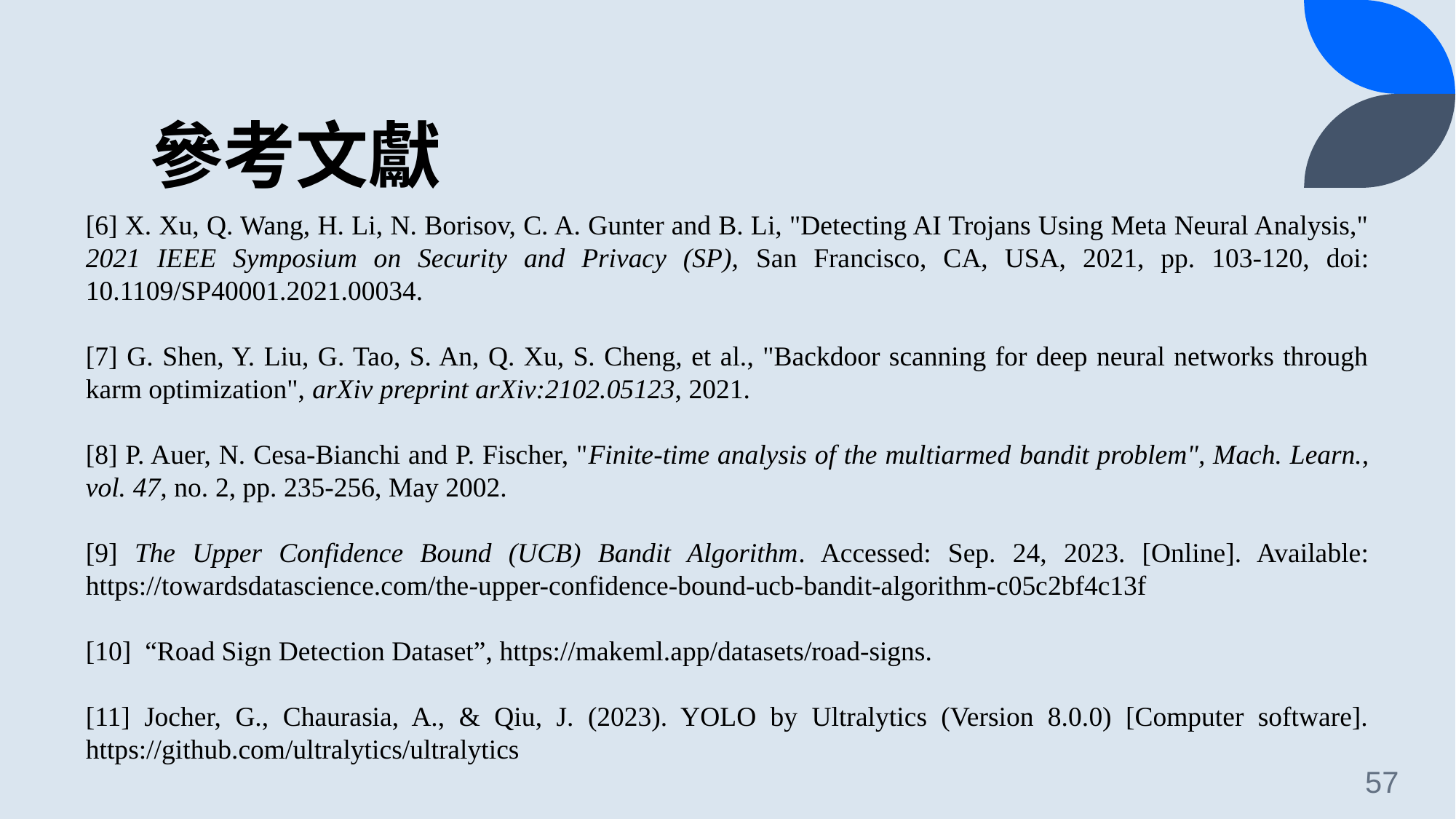

# 參考文獻
[6] X. Xu, Q. Wang, H. Li, N. Borisov, C. A. Gunter and B. Li, "Detecting AI Trojans Using Meta Neural Analysis," 2021 IEEE Symposium on Security and Privacy (SP), San Francisco, CA, USA, 2021, pp. 103-120, doi: 10.1109/SP40001.2021.00034.

[7] G. Shen, Y. Liu, G. Tao, S. An, Q. Xu, S. Cheng, et al., "Backdoor scanning for deep neural networks through karm optimization", arXiv preprint arXiv:2102.05123, 2021.

[8] P. Auer, N. Cesa-Bianchi and P. Fischer, "Finite-time analysis of the multiarmed bandit problem", Mach. Learn., vol. 47, no. 2, pp. 235-256, May 2002.

[9] The Upper Confidence Bound (UCB) Bandit Algorithm. Accessed: Sep. 24, 2023. [Online]. Available: https://towardsdatascience.com/the-upper-confidence-bound-ucb-bandit-algorithm-c05c2bf4c13f

[10]  “Road Sign Detection Dataset”, https://makeml.app/datasets/road-signs.

[11] Jocher, G., Chaurasia, A., & Qiu, J. (2023). YOLO by Ultralytics (Version 8.0.0) [Computer software]. https://github.com/ultralytics/ultralytics

57